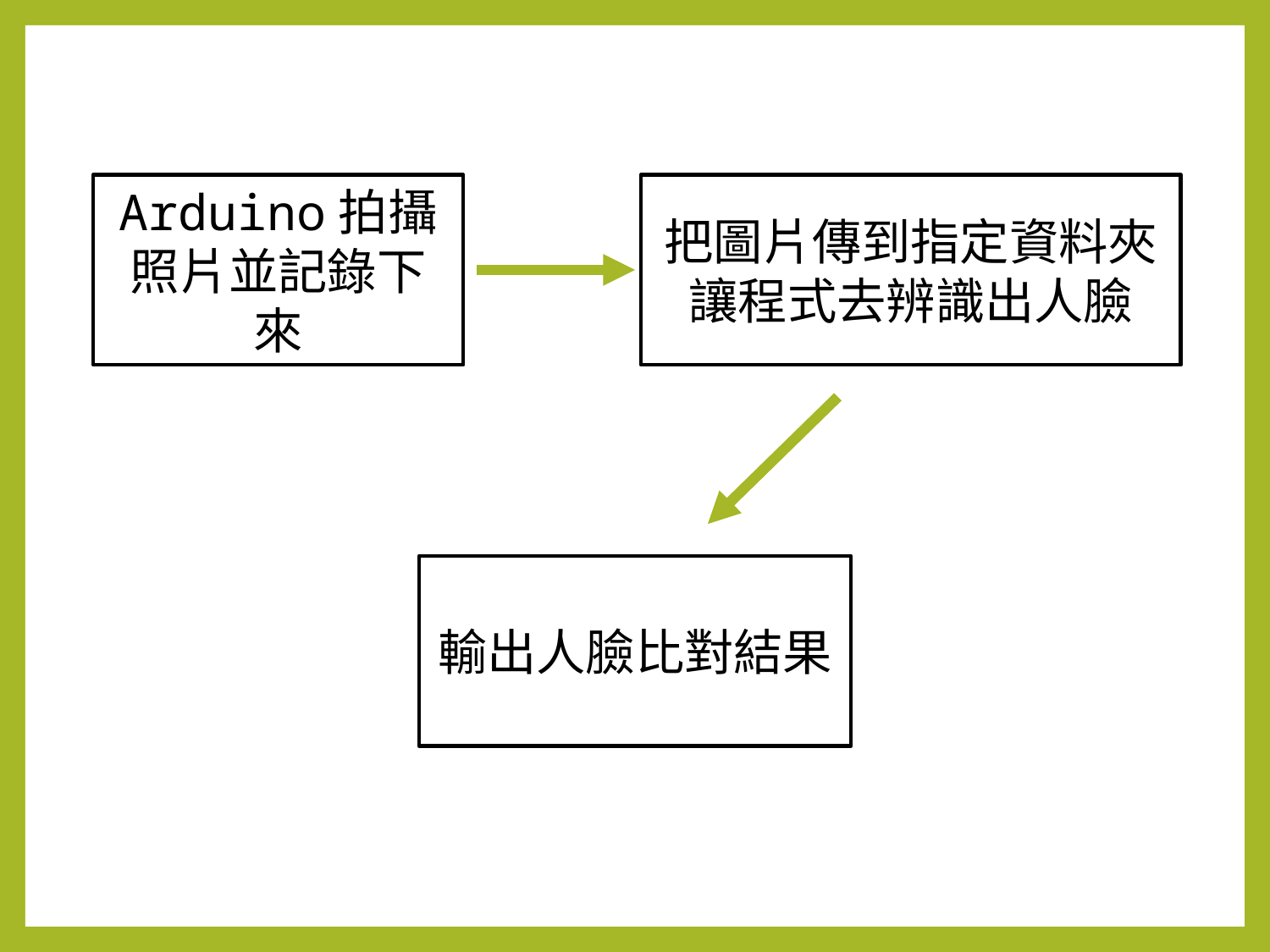

Arduino拍攝照片並記錄下來
把圖片傳到指定資料夾讓程式去辨識出人臉
輸出人臉比對結果